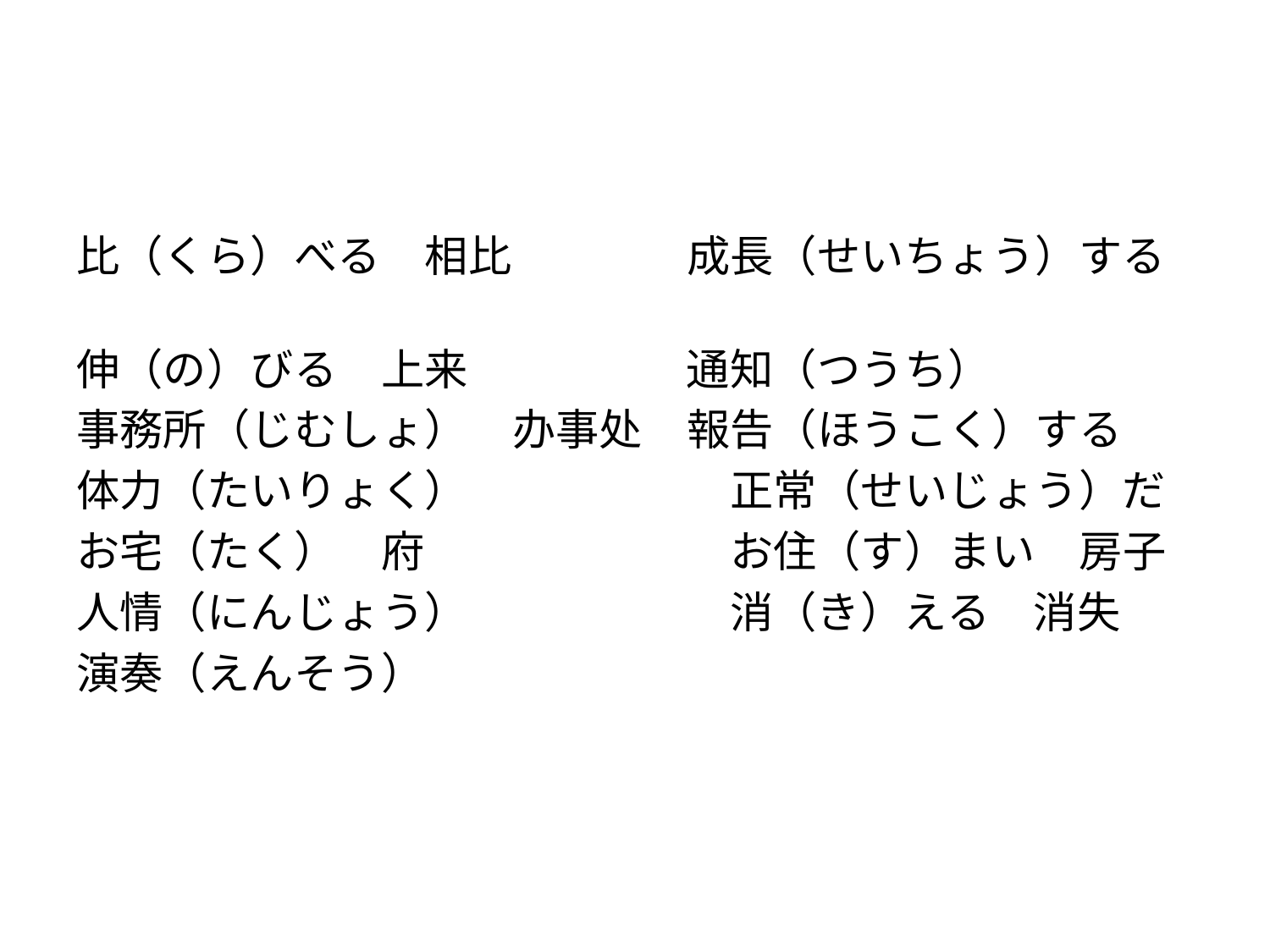

#
比（くら）べる　相比　　　　成長（せいちょう）する
伸（の）びる　上来　　　　　通知（つうち）
事務所（じむしょ）　办事处　報告（ほうこく）する
体力（たいりょく）　　　　　　正常（せいじょう）だ
お宅（たく）　府　　　　　　　お住（す）まい　房子
人情（にんじょう）　　　　　　消（き）える　消失
演奏（えんそう）